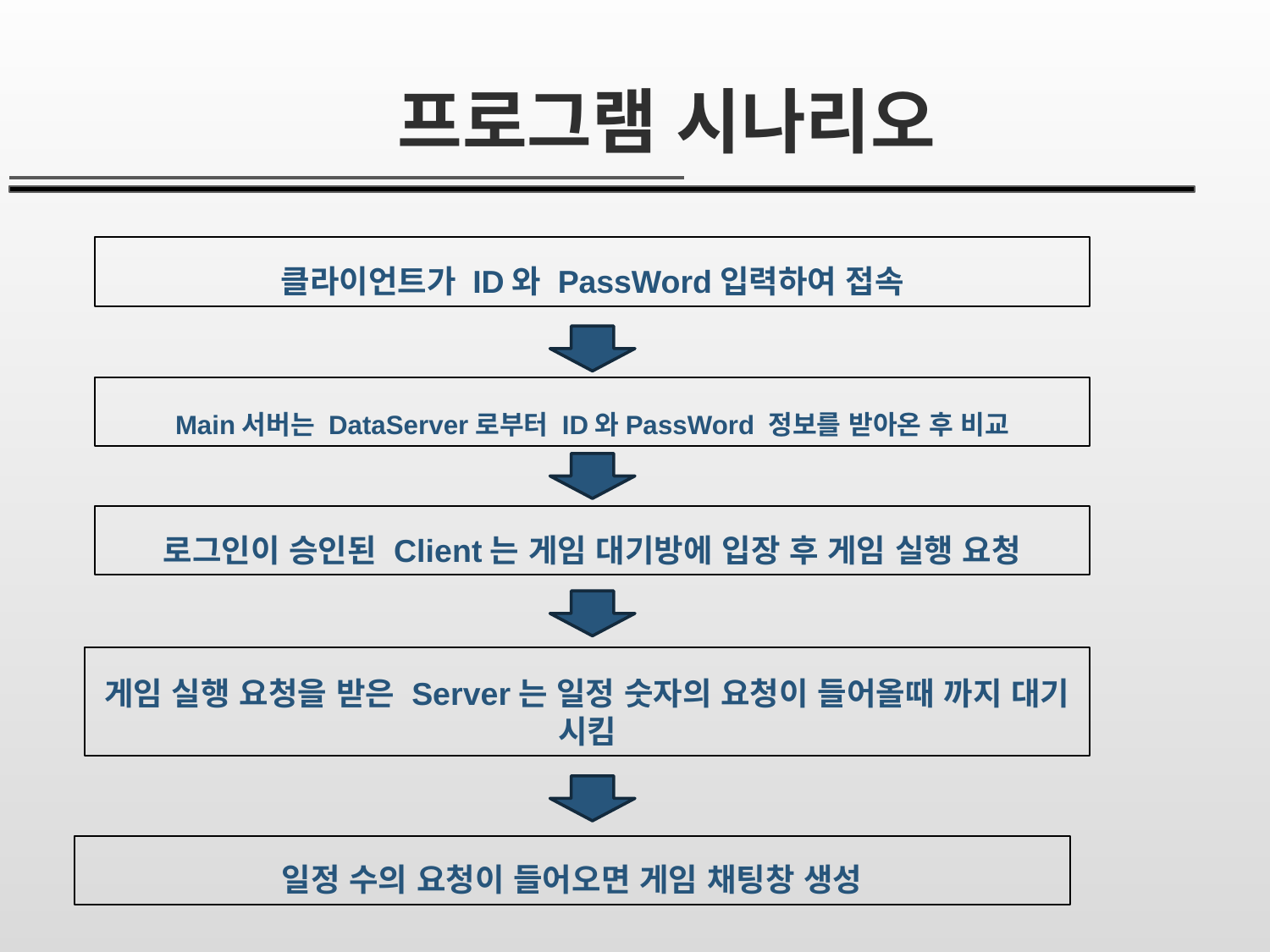

# 프로그램 시나리오

클라이언트가 ID와 PassWord입력하여 접속

Main서버는 DataServer로부터 ID와PassWord 정보를 받아온 후 비교

로그인이 승인된 Client는 게임 대기방에 입장 후 게임 실행 요청

게임 실행 요청을 받은 Server는 일정 숫자의 요청이 들어올때 까지 대기 시킴

일정 수의 요청이 들어오면 게임 채팅창 생성